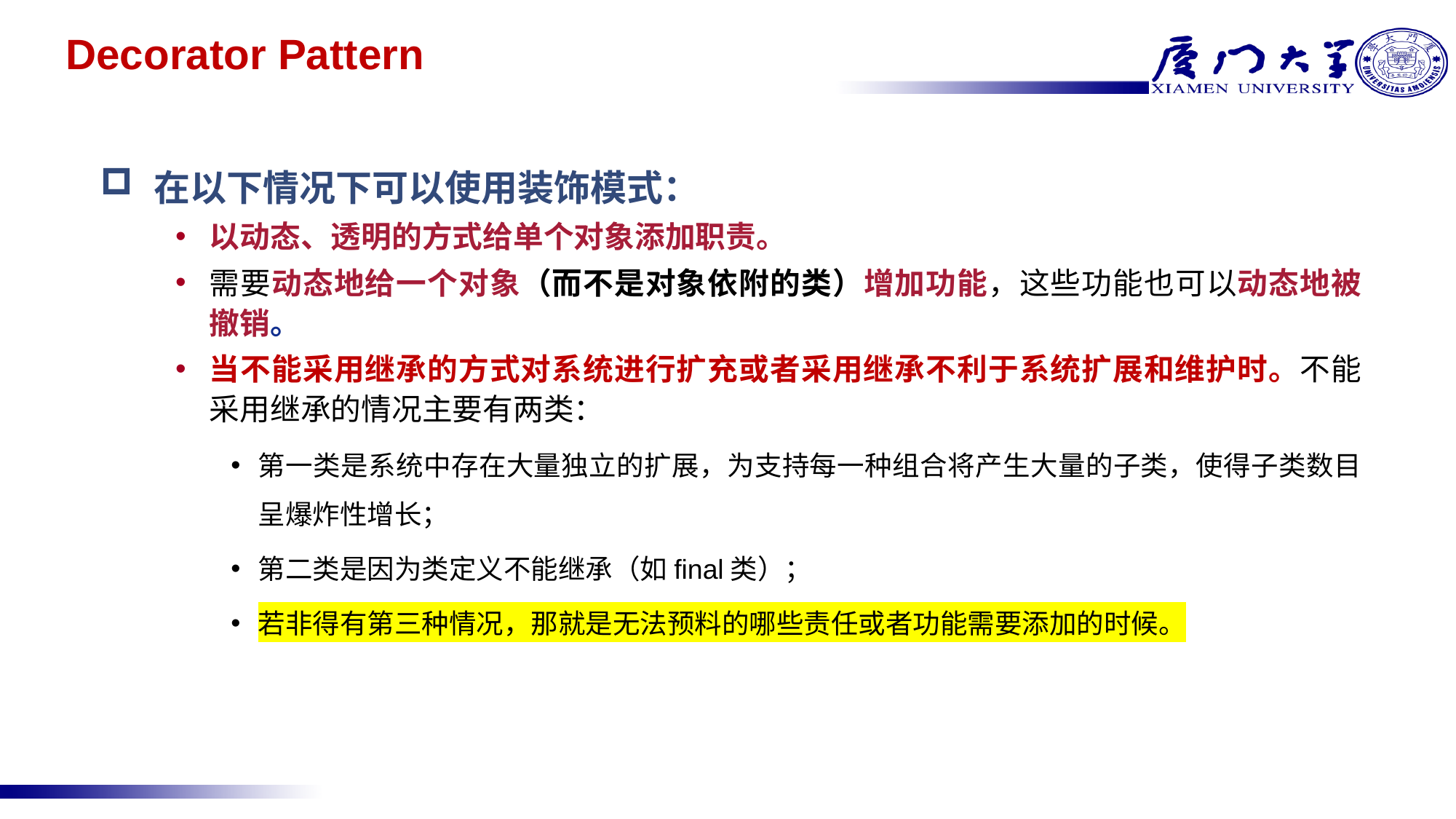

# Decorator Pattern
在以下情况下可以使用装饰模式：
以动态、透明的方式给单个对象添加职责。
需要动态地给一个对象（而不是对象依附的类）增加功能，这些功能也可以动态地被撤销。
当不能采用继承的方式对系统进行扩充或者采用继承不利于系统扩展和维护时。不能采用继承的情况主要有两类：
第一类是系统中存在大量独立的扩展，为支持每一种组合将产生大量的子类，使得子类数目呈爆炸性增长；
第二类是因为类定义不能继承（如final类）；
若非得有第三种情况，那就是无法预料的哪些责任或者功能需要添加的时候。